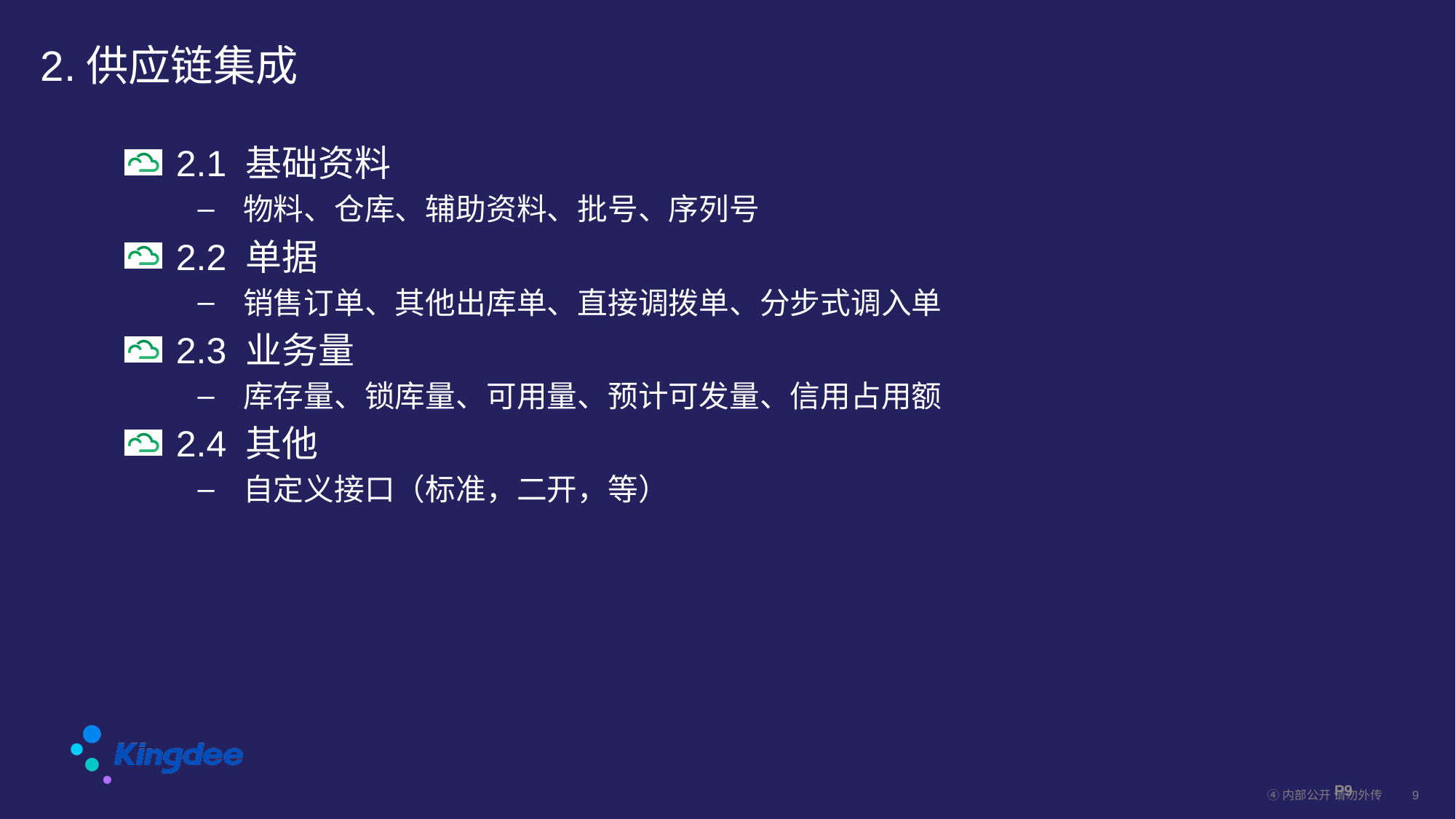

# 2.供应链集成
 2.1 基础资料
物料、仓库、辅助资料、批号、序列号
 2.2 单据
销售订单、其他出库单、直接调拨单、分步式调入单
 2.3 业务量
库存量、锁库量、可用量、预计可发量、信用占用额
 2.4 其他
自定义接口（标准，二开，等）